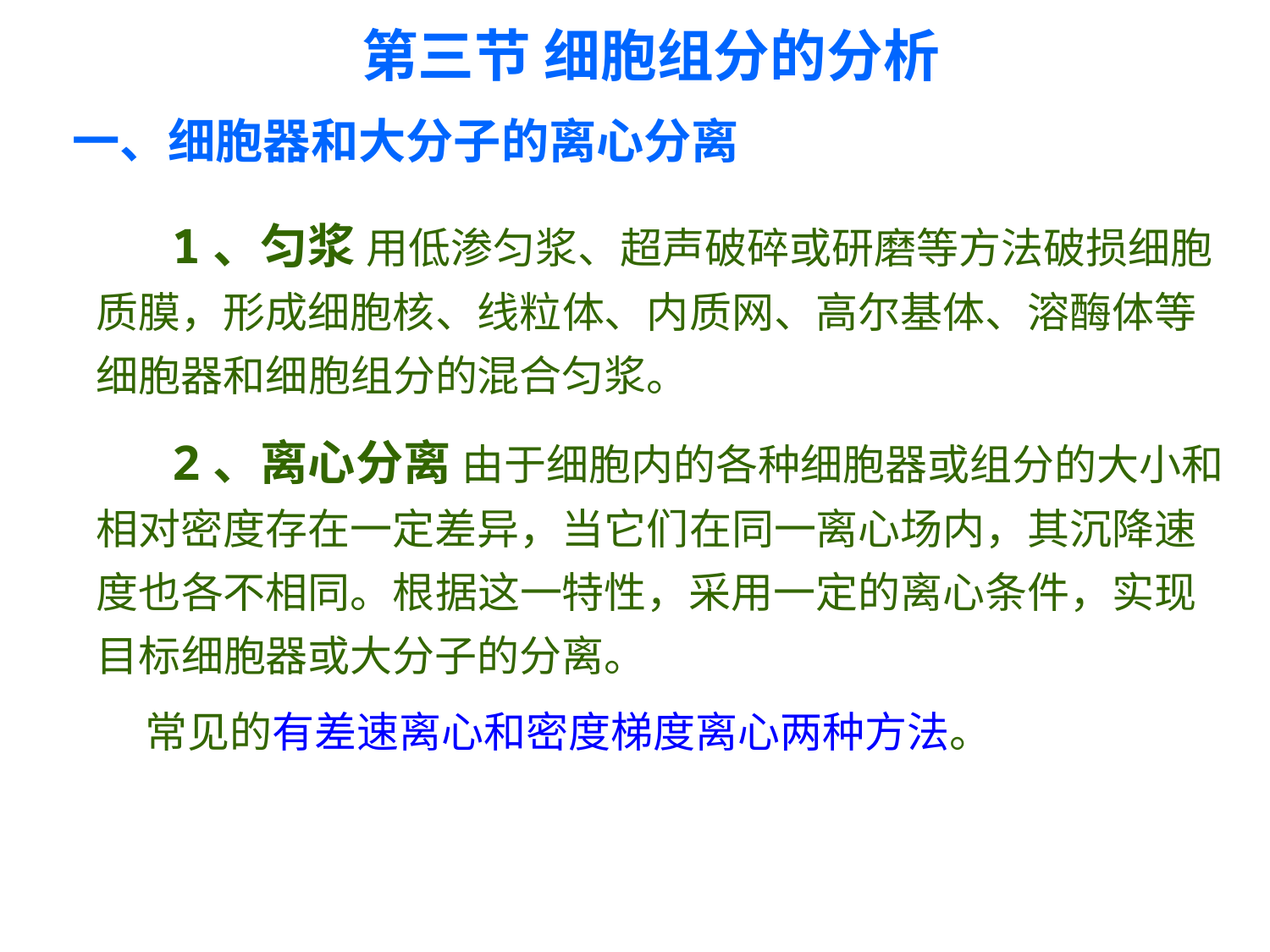

第三节 细胞组分的分析
一、细胞器和大分子的离心分离
   1、匀浆 用低渗匀浆、超声破碎或研磨等方法破损细胞质膜，形成细胞核、线粒体、内质网、高尔基体、溶酶体等细胞器和细胞组分的混合匀浆。
   2、离心分离 由于细胞内的各种细胞器或组分的大小和相对密度存在一定差异，当它们在同一离心场内，其沉降速度也各不相同。根据这一特性，采用一定的离心条件，实现目标细胞器或大分子的分离。
    常见的有差速离心和密度梯度离心两种方法。